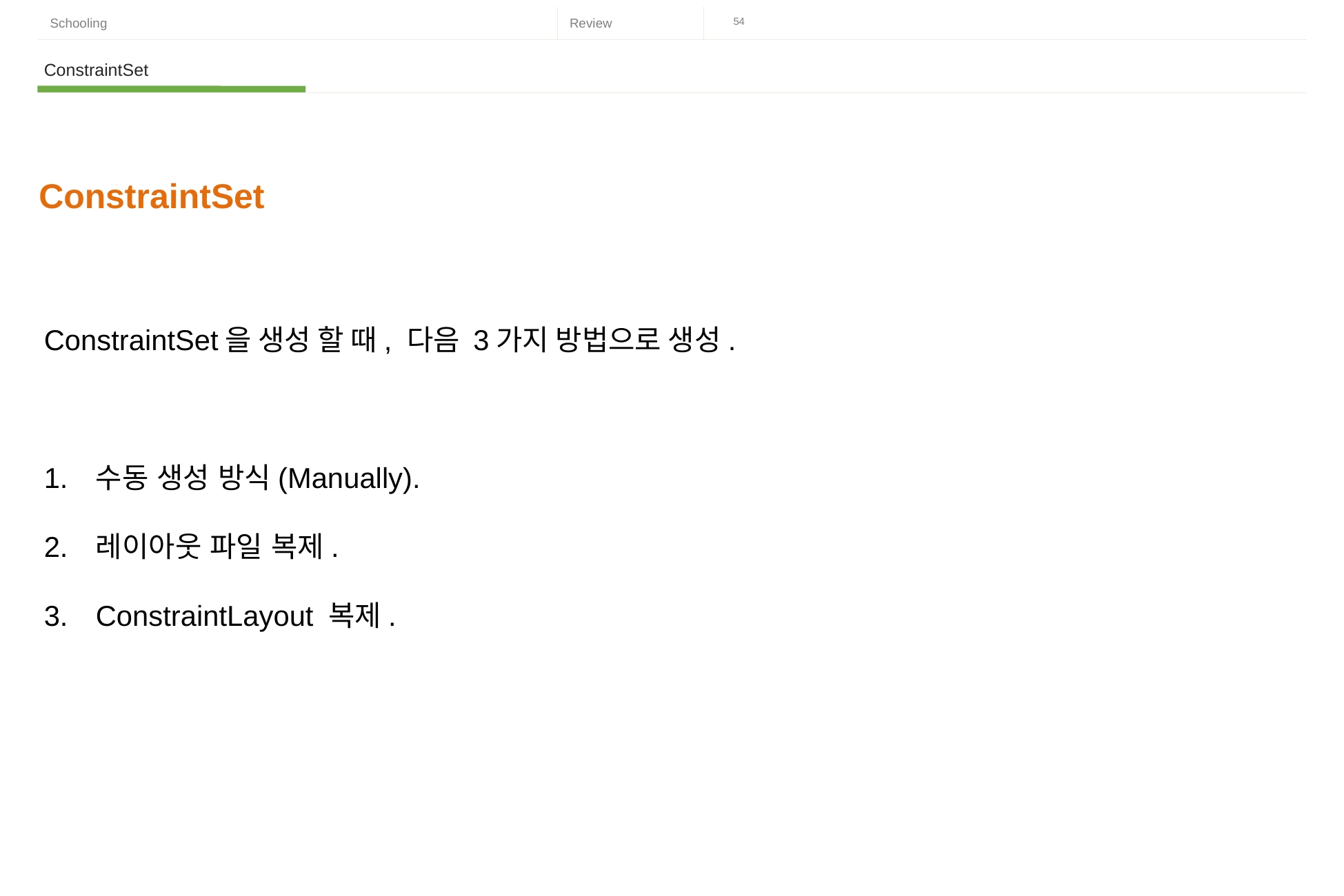

ConstraintSet
ConstraintSet
ConstraintSet을 생성 할 때, 다음 3가지 방법으로 생성.

수동 생성 방식(Manually).
레이아웃 파일 복제.
ConstraintLayout 복제.